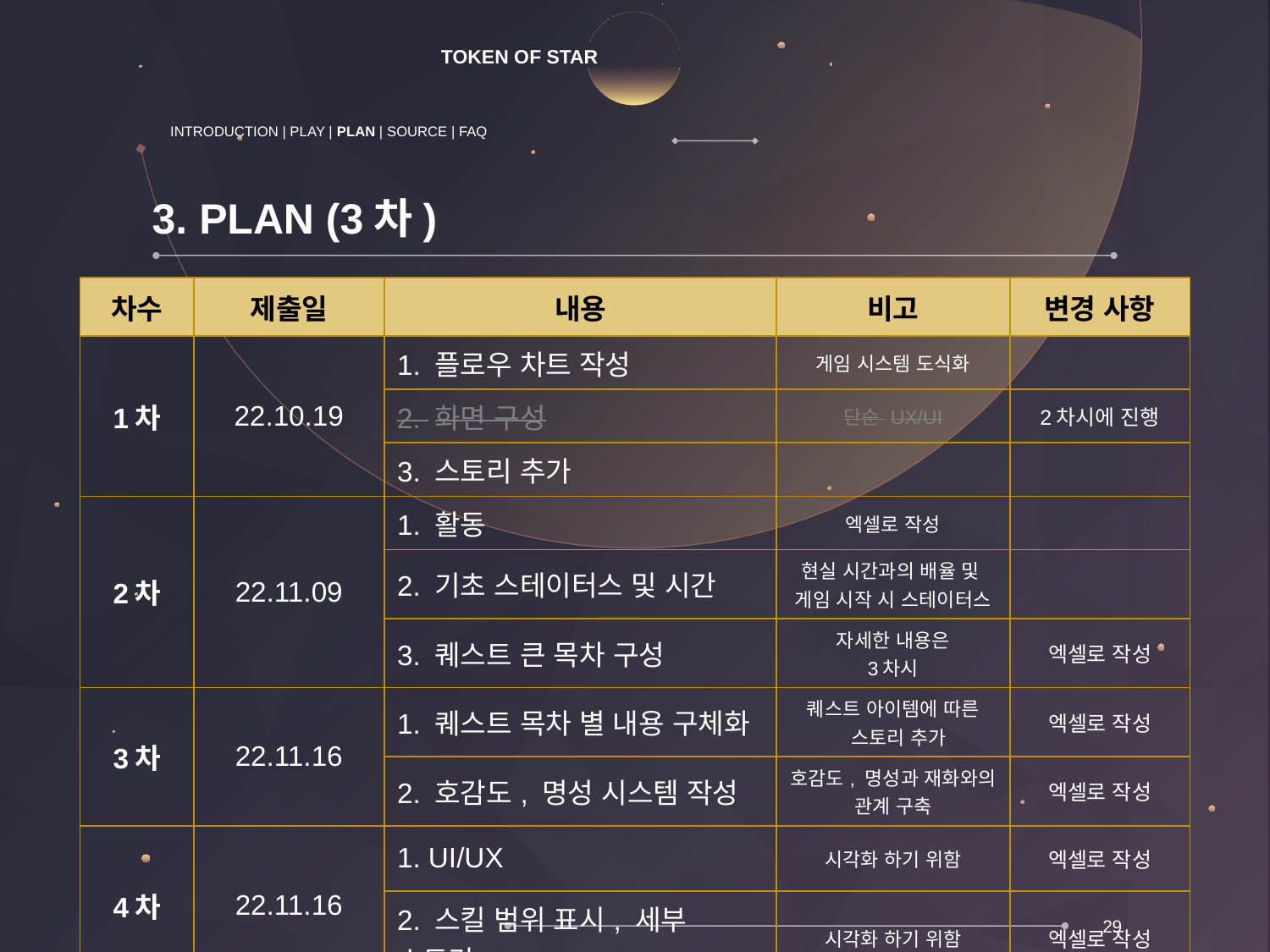

# TOKEN OF STAR
INTRODUCTION | PLAY | PLAN | SOURCE | FAQ
3. PLAN (3차)
| 차수 | 제출일 | 내용 | 비고 | 변경 사항 |
| --- | --- | --- | --- | --- |
| 1차 | 22.10.19 | 1. 플로우 차트 작성 | 게임 시스템 도식화 |  |
|  |  | 2. 화면 구성 | 단순 UX/UI | 2차시에 진행 |
|  |  | 3. 스토리 추가 |  |  |
| 2차 | 22.11.09 | 1. 활동 | 엑셀로 작성 |  |
|  |  | 2. 기초 스테이터스 및 시간 | 현실 시간과의 배율 및 게임 시작 시 스테이터스 |  |
|  |  | 3. 퀘스트 큰 목차 구성 | 자세한 내용은 3차시 | 엑셀로 작성 |
| 3차 | 22.11.16 | 1. 퀘스트 목차 별 내용 구체화 | 퀘스트 아이템에 따른 스토리 추가 | 엑셀로 작성 |
|  |  | 2. 호감도, 명성 시스템 작성 | 호감도, 명성과 재화와의 관계 구축 | 엑셀로 작성 |
| 4차 | 22.11.16 | 1. UI/UX | 시각화 하기 위함 | 엑셀로 작성 |
|  |  | 2. 스킬 범위 표시, 세부 스토리 | 시각화 하기 위함 | 엑셀로 작성 |
29